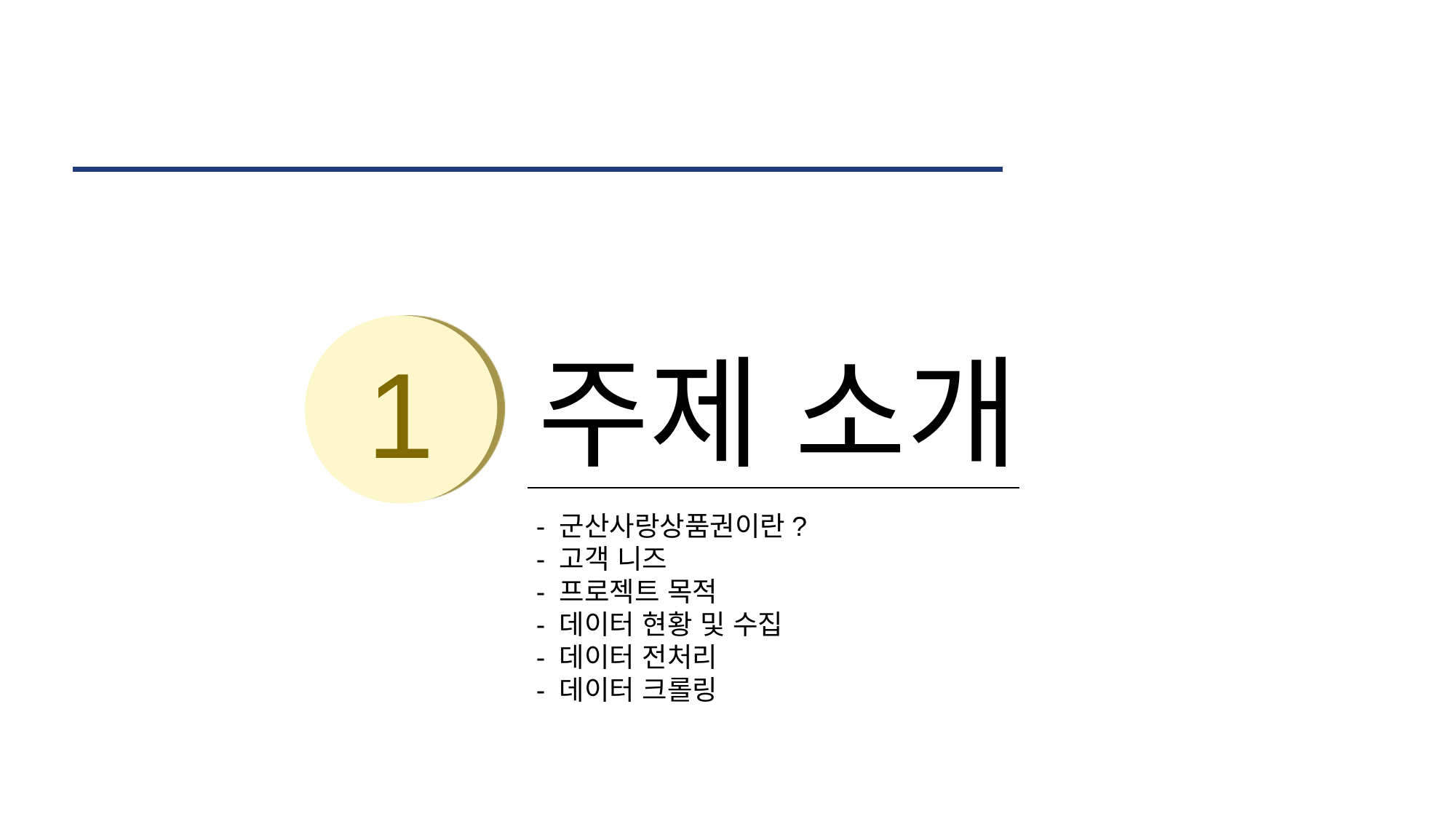

1
주제 소개
- 군산사랑상품권이란?
- 고객 니즈
- 프로젝트 목적
- 데이터 현황 및 수집
- 데이터 전처리
- 데이터 크롤링